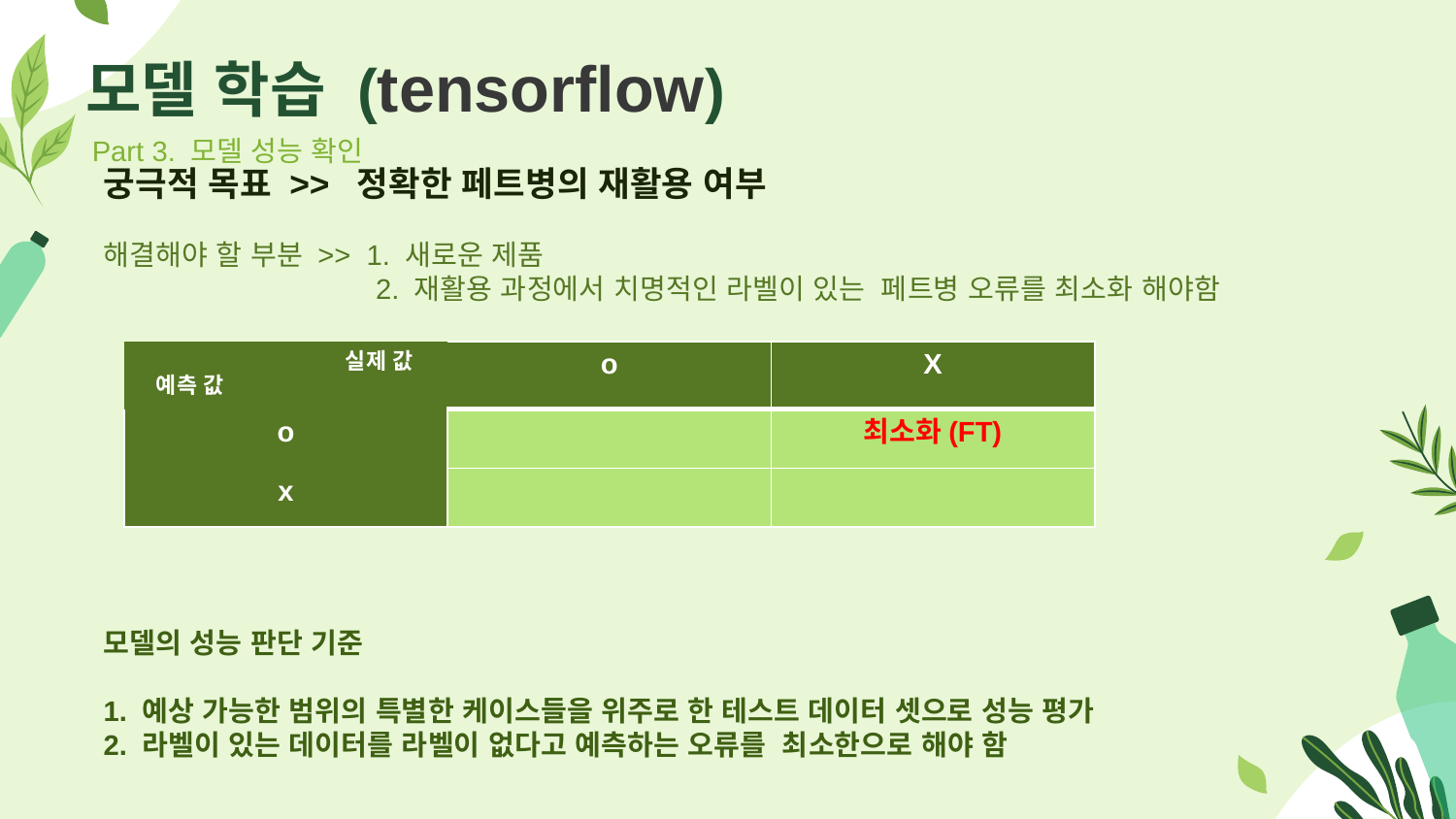

# 모델 학습 (tensorflow)
Part 3. 모델 성능 확인
궁극적 목표 >>  정확한 페트병의 재활용 여부

해결해야 할 부분 >>  1. 새로운 제품
                                  2. 재활용 과정에서 치명적인 라벨이 있는  페트병 오류를 최소화 해야함
| 실제 값 예측 값 | o | X |
| --- | --- | --- |
| o |  | 최소화(FT) |
| x |  |  |

모델의 성능 판단 기준

1. 예상 가능한 범위의 특별한 케이스들을 위주로 한 테스트 데이터 셋으로 성능 평가
2. 라벨이 있는 데이터를 라벨이 없다고 예측하는 오류를  최소한으로 해야 함